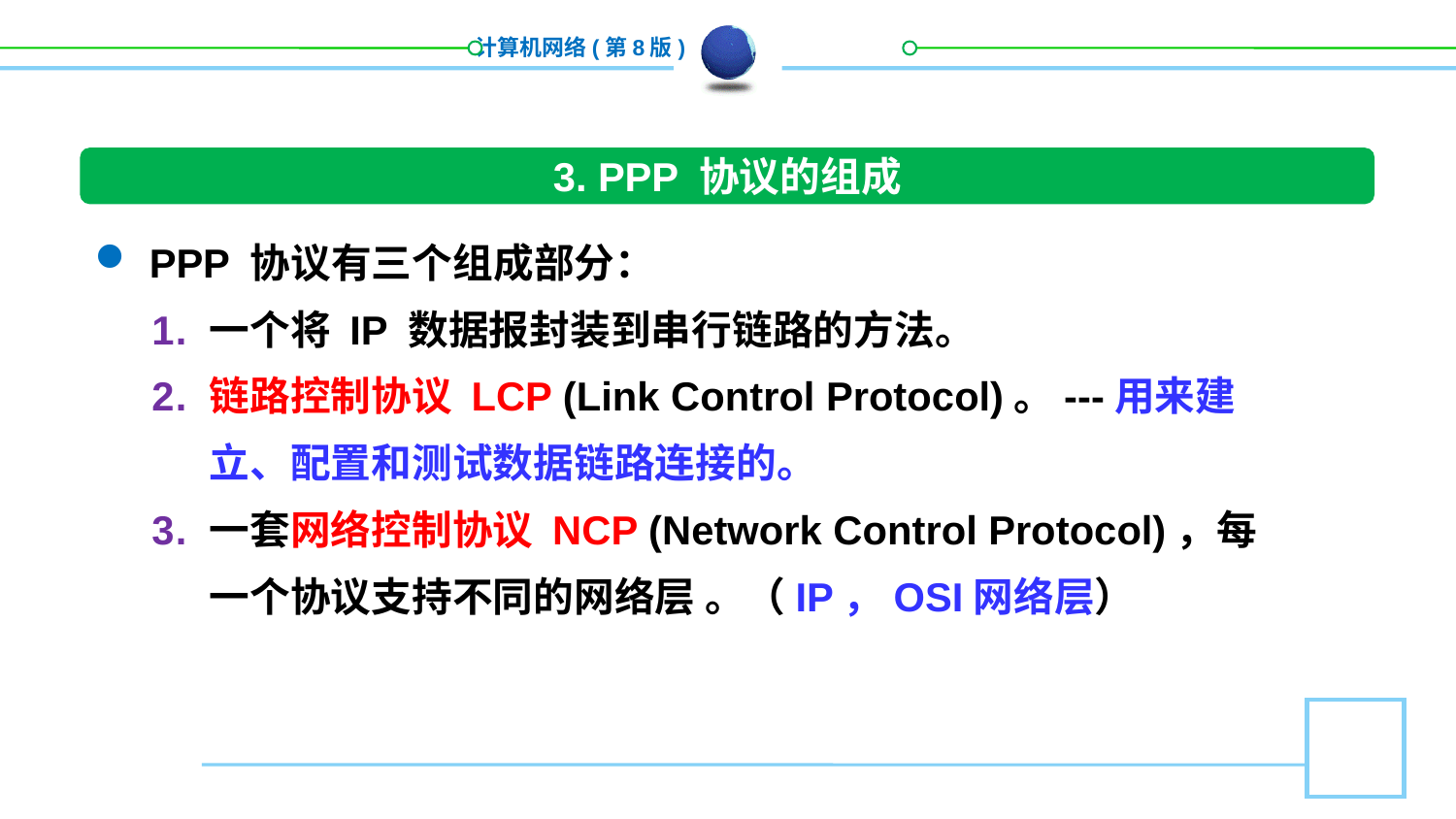

3. PPP 协议的组成

PPP 协议有三个组成部分：
一个将 IP 数据报封装到串行链路的方法。
链路控制协议 LCP (Link Control Protocol)。---用来建立、配置和测试数据链路连接的。
一套网络控制协议 NCP (Network Control Protocol)，每一个协议支持不同的网络层 。（IP，OSI网络层）